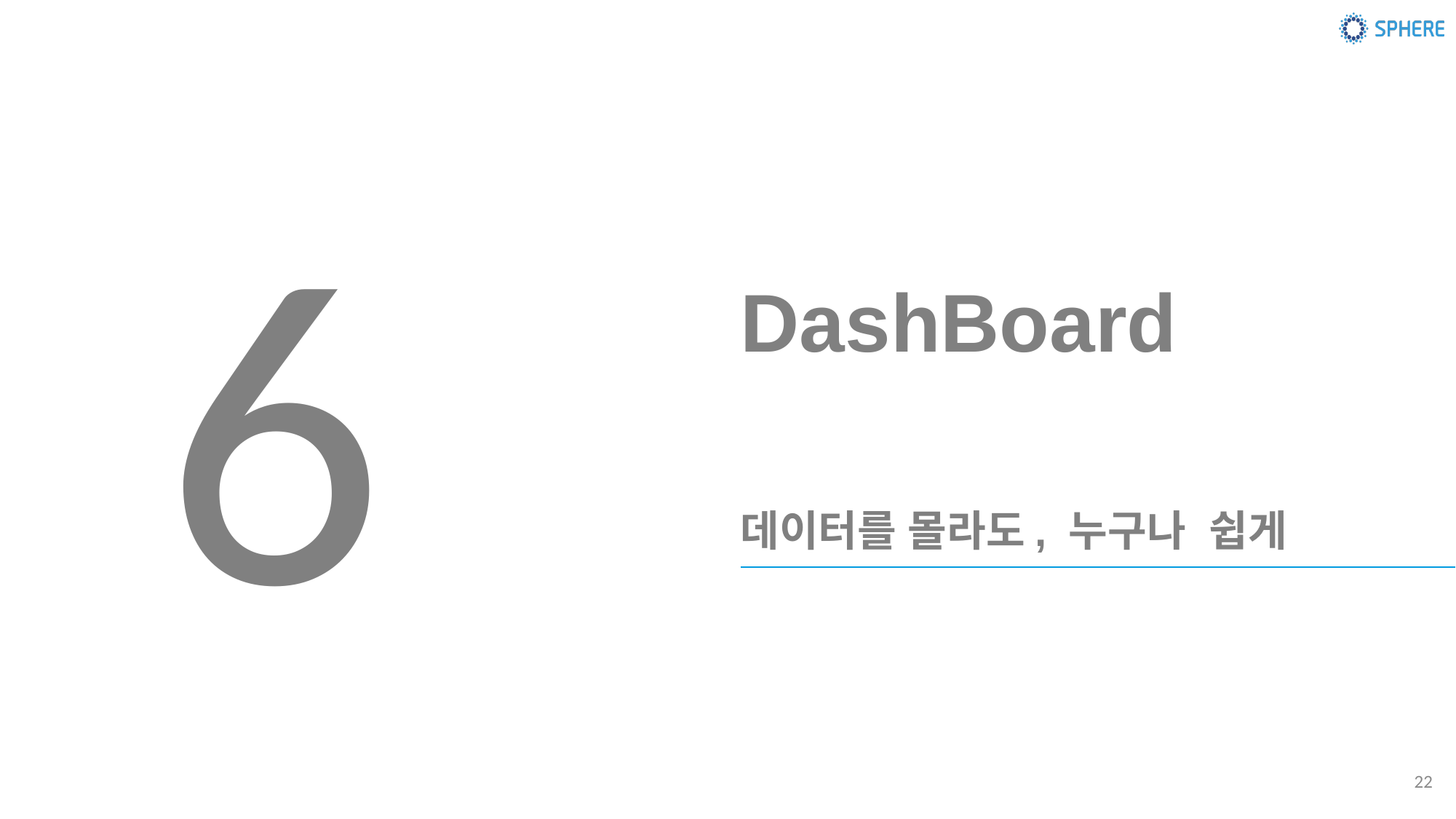

6
DashBoard
데이터를 몰라도, 누구나  쉽게
22